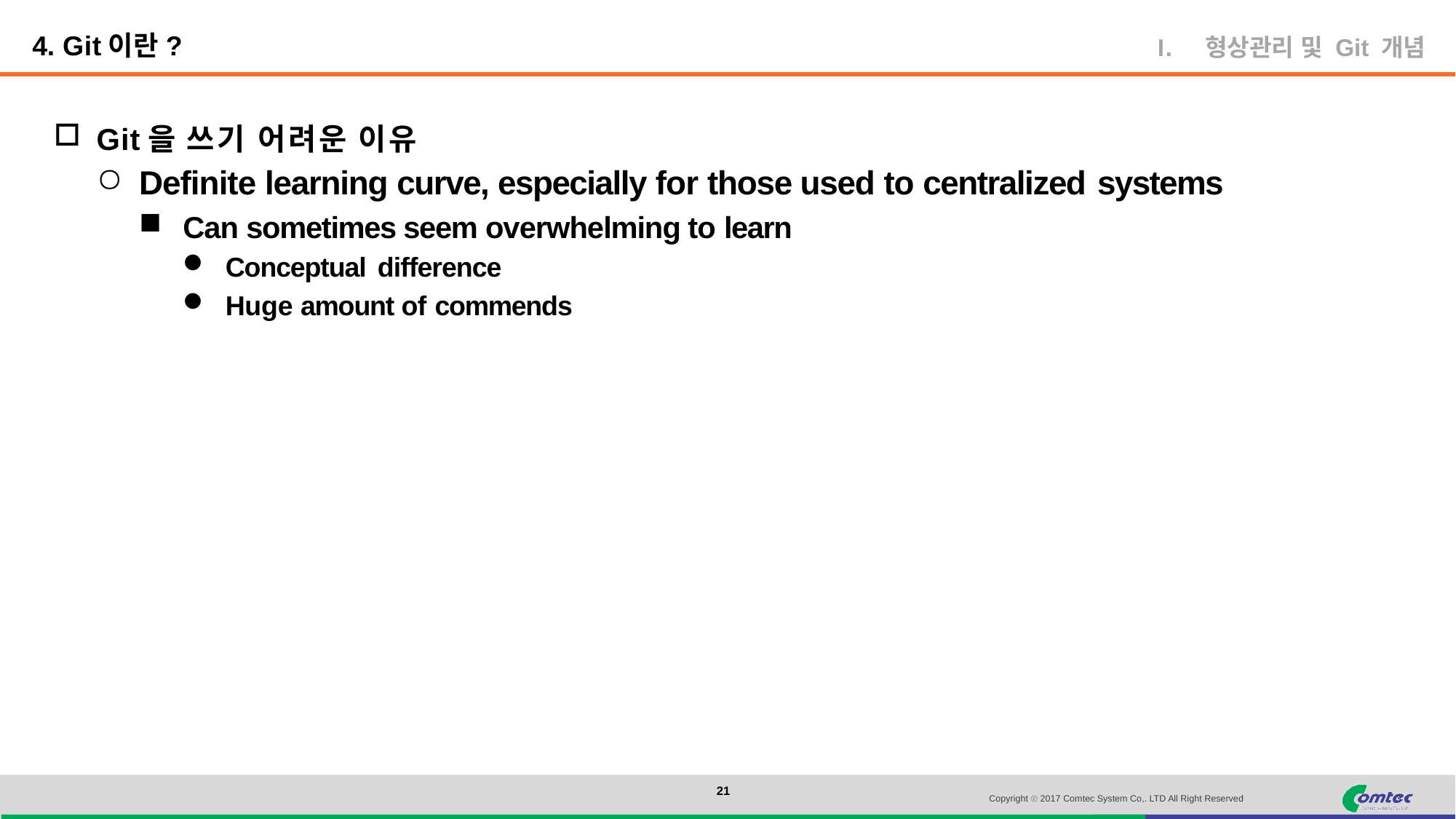

4. Git이란?
형상관리 및 Git 개념
Git을 쓰기 어려운 이유
Definite learning curve, especially for those used to centralized systems
Can sometimes seem overwhelming to learn
Conceptual difference
Huge amount of commends